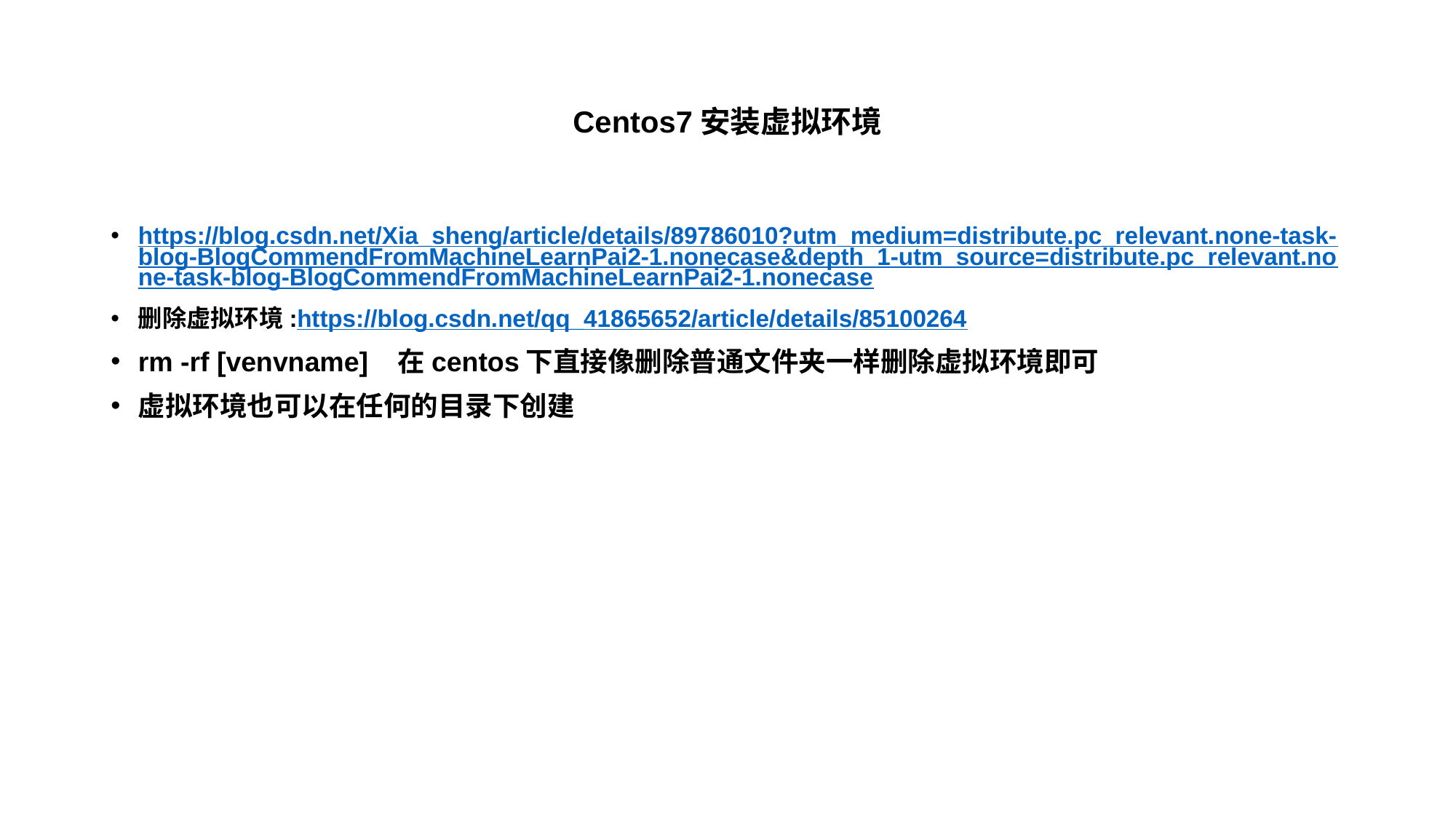

# Centos7安装虚拟环境
https://blog.csdn.net/Xia_sheng/article/details/89786010?utm_medium=distribute.pc_relevant.none-task-blog-BlogCommendFromMachineLearnPai2-1.nonecase&depth_1-utm_source=distribute.pc_relevant.none-task-blog-BlogCommendFromMachineLearnPai2-1.nonecase
删除虚拟环境:https://blog.csdn.net/qq_41865652/article/details/85100264
rm -rf [venvname]   在centos下直接像删除普通文件夹一样删除虚拟环境即可
虚拟环境也可以在任何的目录下创建